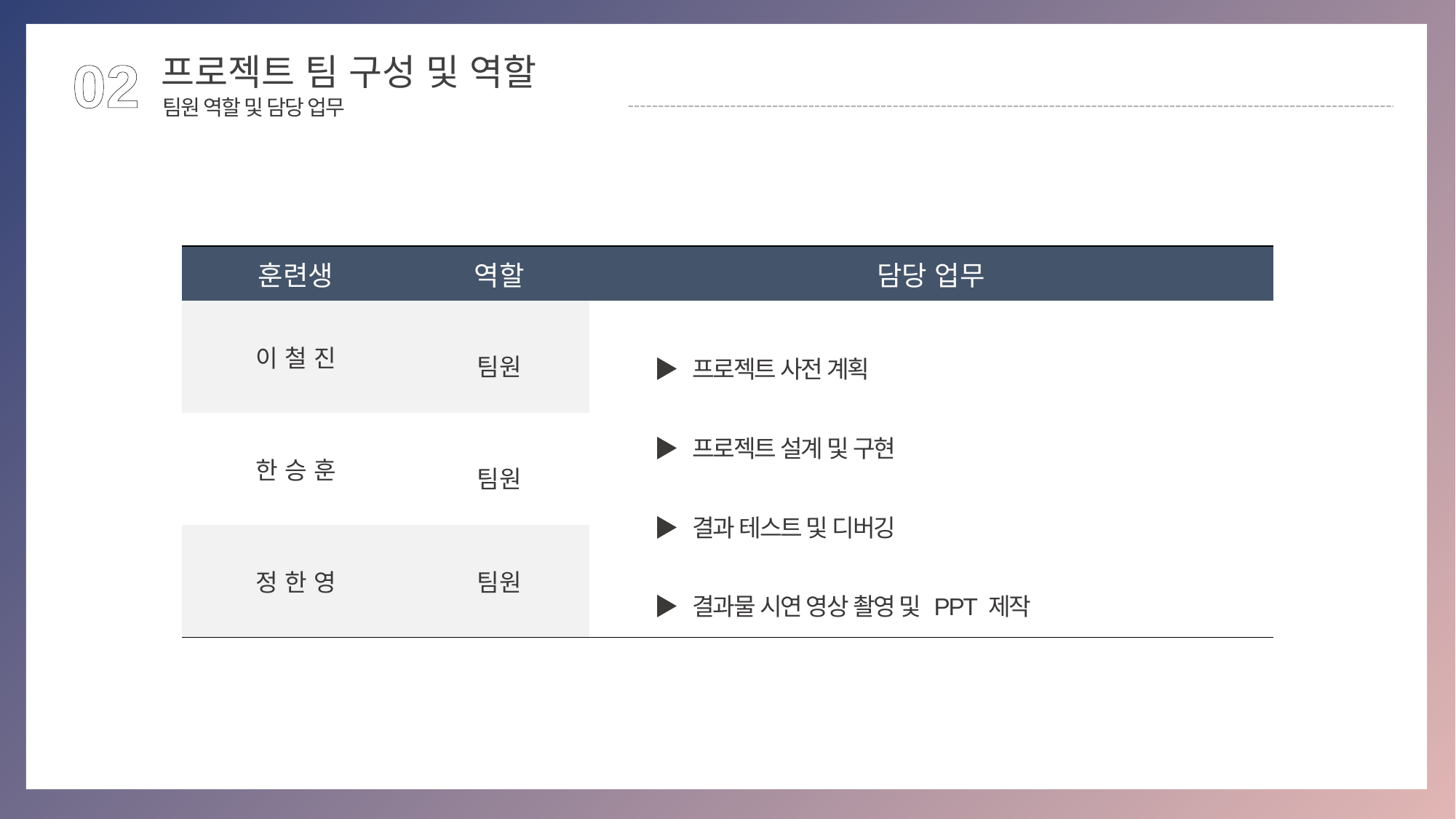

02
프로젝트 팀 구성 및 역할
팀원 역할 및 담당 업무
| 훈련생 | 역할 | 담당 업무 |
| --- | --- | --- |
| 이 철 진 | 팀원 | ▶ 프로젝트 사전 계획 ▶ 프로젝트 설계 및 구현 ▶ 결과 테스트 및 디버깅 ▶ 결과물 시연 영상 촬영 및 PPT 제작 |
| 한 승 훈 | 팀원 |  |
| 정 한 영 | 팀원 |  |